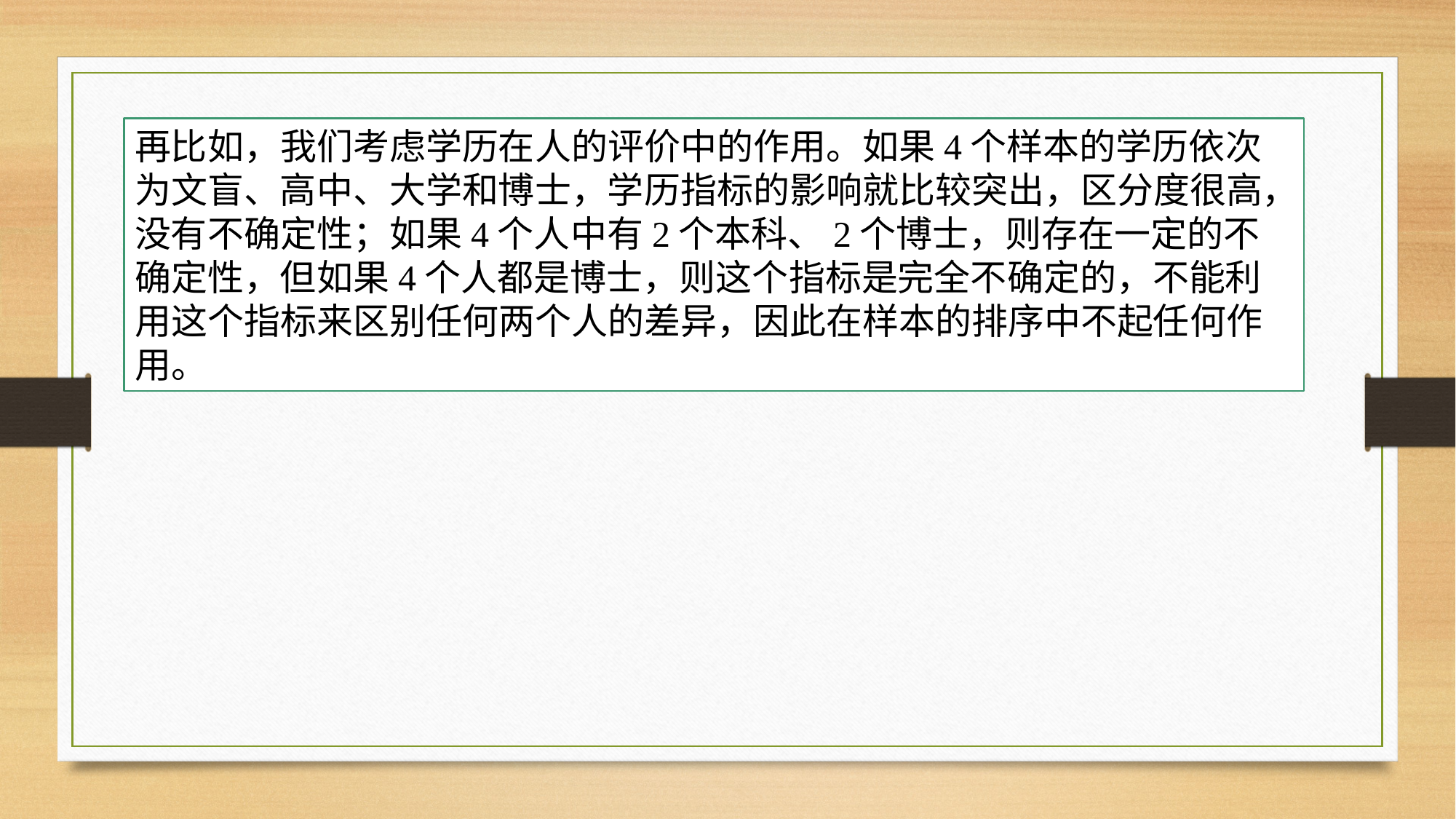

再比如，我们考虑学历在人的评价中的作用。如果4个样本的学历依次为文盲、高中、大学和博士，学历指标的影响就比较突出，区分度很高，没有不确定性；如果4个人中有2个本科、2个博士，则存在一定的不确定性，但如果4个人都是博士，则这个指标是完全不确定的，不能利用这个指标来区别任何两个人的差异，因此在样本的排序中不起任何作用。